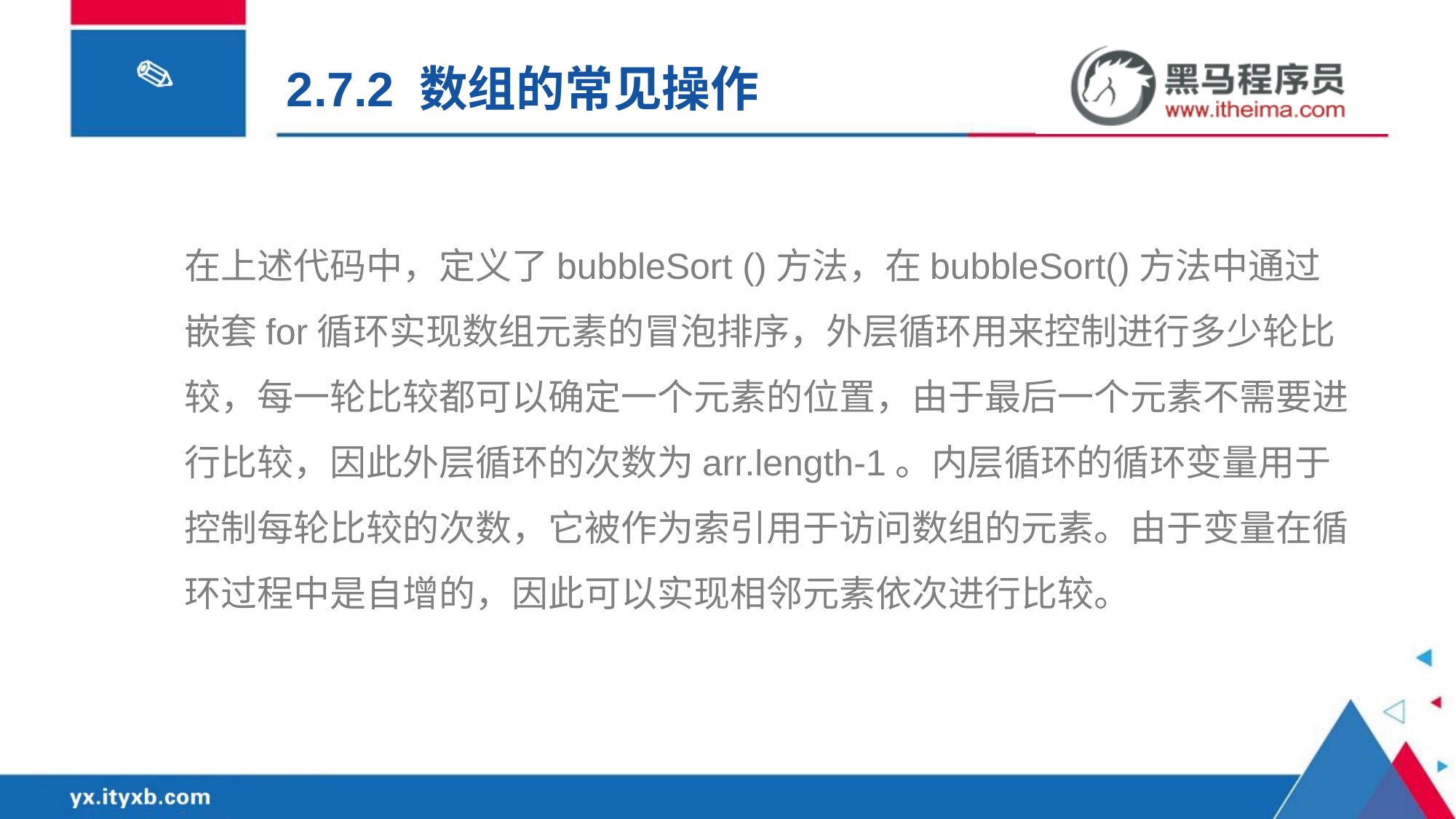

2.7.2 数组的常见操作

在上述代码中，定义了bubbleSort ()方法，在bubbleSort()方法中通过嵌套for循环实现数组元素的冒泡排序，外层循环用来控制进行多少轮比较，每一轮比较都可以确定一个元素的位置，由于最后一个元素不需要进行比较，因此外层循环的次数为arr.length-1。内层循环的循环变量用于控制每轮比较的次数，它被作为索引用于访问数组的元素。由于变量在循环过程中是自增的，因此可以实现相邻元素依次进行比较。